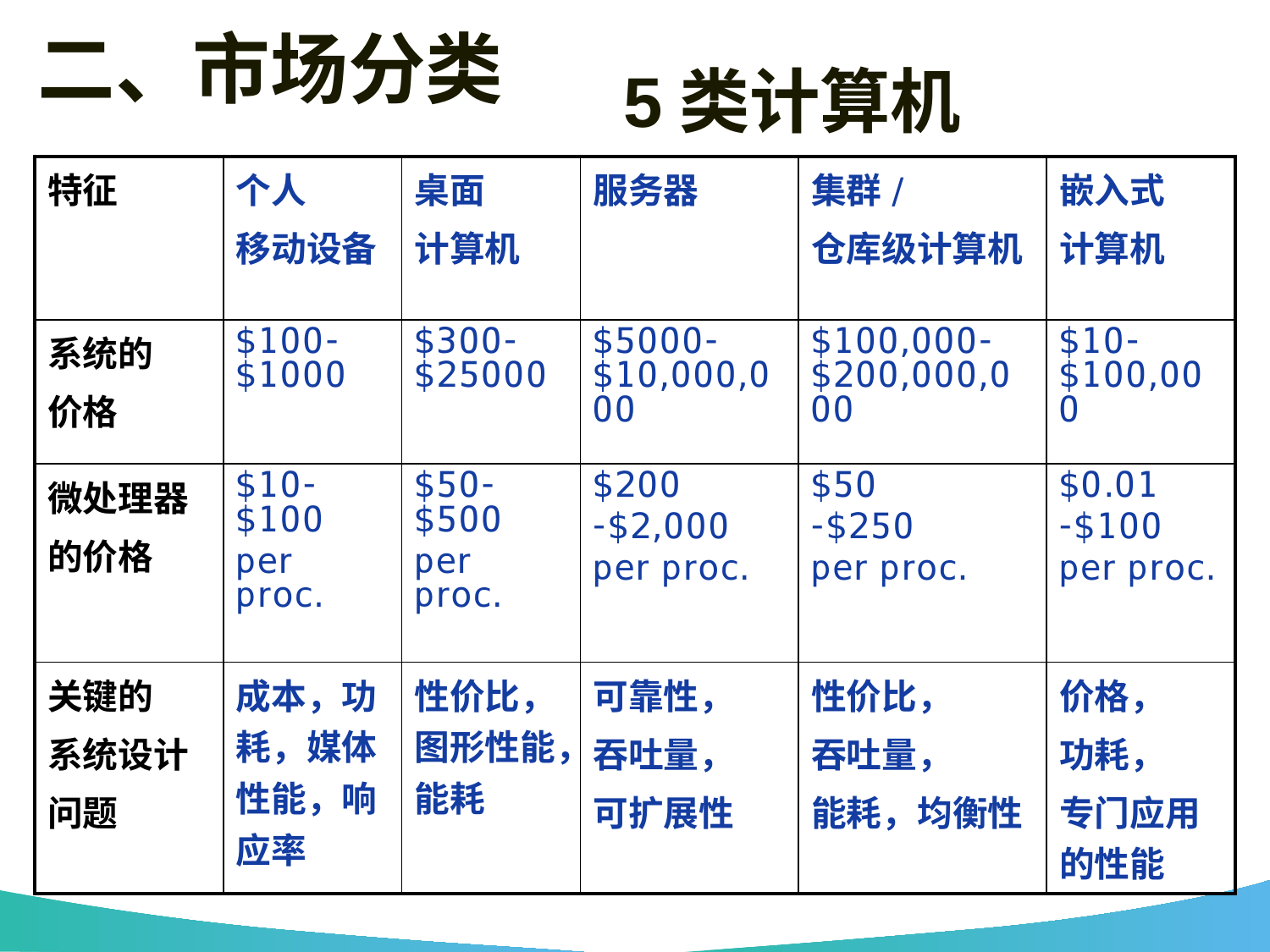

二、市场分类
# 5类计算机
| 特征 | 个人 移动设备 | 桌面 计算机 | 服务器 | 集群/ 仓库级计算机 | 嵌入式 计算机 |
| --- | --- | --- | --- | --- | --- |
| 系统的 价格 | $100-$1000 | $300-$25000 | $5000-$10,000,000 | $100,000-$200,000,000 | $10-$100,000 |
| 微处理器 的价格 | $10-$100 per proc. | $50-$500 per proc. | $200 -$2,000 per proc. | $50 -$250 per proc. | $0.01 -$100 per proc. |
| 关键的 系统设计 问题 | 成本，功耗，媒体性能，响应率 | 性价比，图形性能，能耗 | 可靠性， 吞吐量， 可扩展性 | 性价比， 吞吐量， 能耗，均衡性 | 价格， 功耗， 专门应用的性能 |